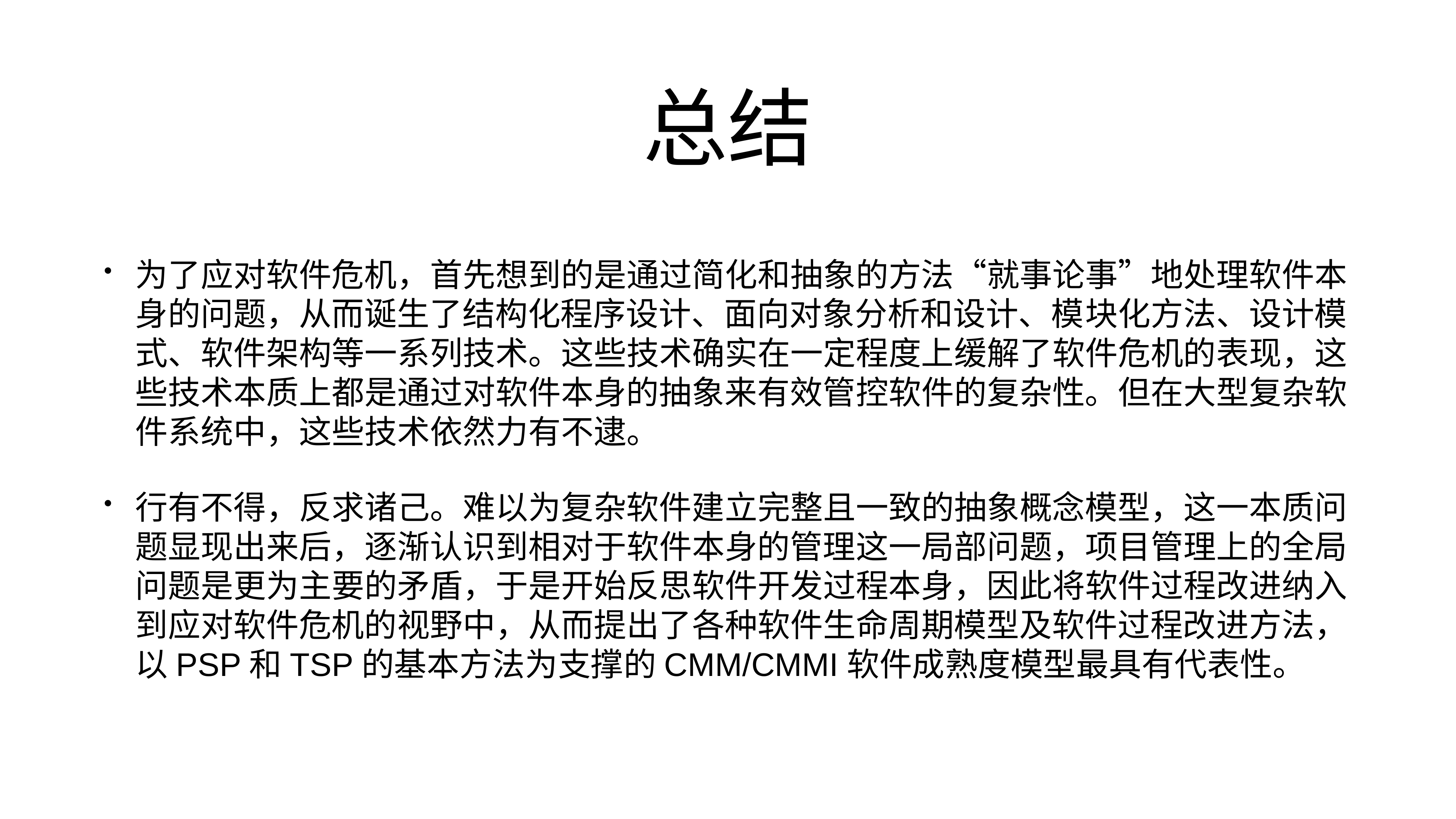

# 总结
为了应对软件危机，首先想到的是通过简化和抽象的方法“就事论事”地处理软件本身的问题，从而诞生了结构化程序设计、面向对象分析和设计、模块化方法、设计模式、软件架构等一系列技术。这些技术确实在一定程度上缓解了软件危机的表现，这些技术本质上都是通过对软件本身的抽象来有效管控软件的复杂性。但在大型复杂软件系统中，这些技术依然力有不逮。
行有不得，反求诸己。难以为复杂软件建立完整且一致的抽象概念模型，这一本质问题显现出来后，逐渐认识到相对于软件本身的管理这一局部问题，项目管理上的全局问题是更为主要的矛盾，于是开始反思软件开发过程本身，因此将软件过程改进纳入到应对软件危机的视野中，从而提出了各种软件生命周期模型及软件过程改进方法，以PSP和TSP的基本方法为支撑的CMM/CMMI软件成熟度模型最具有代表性。